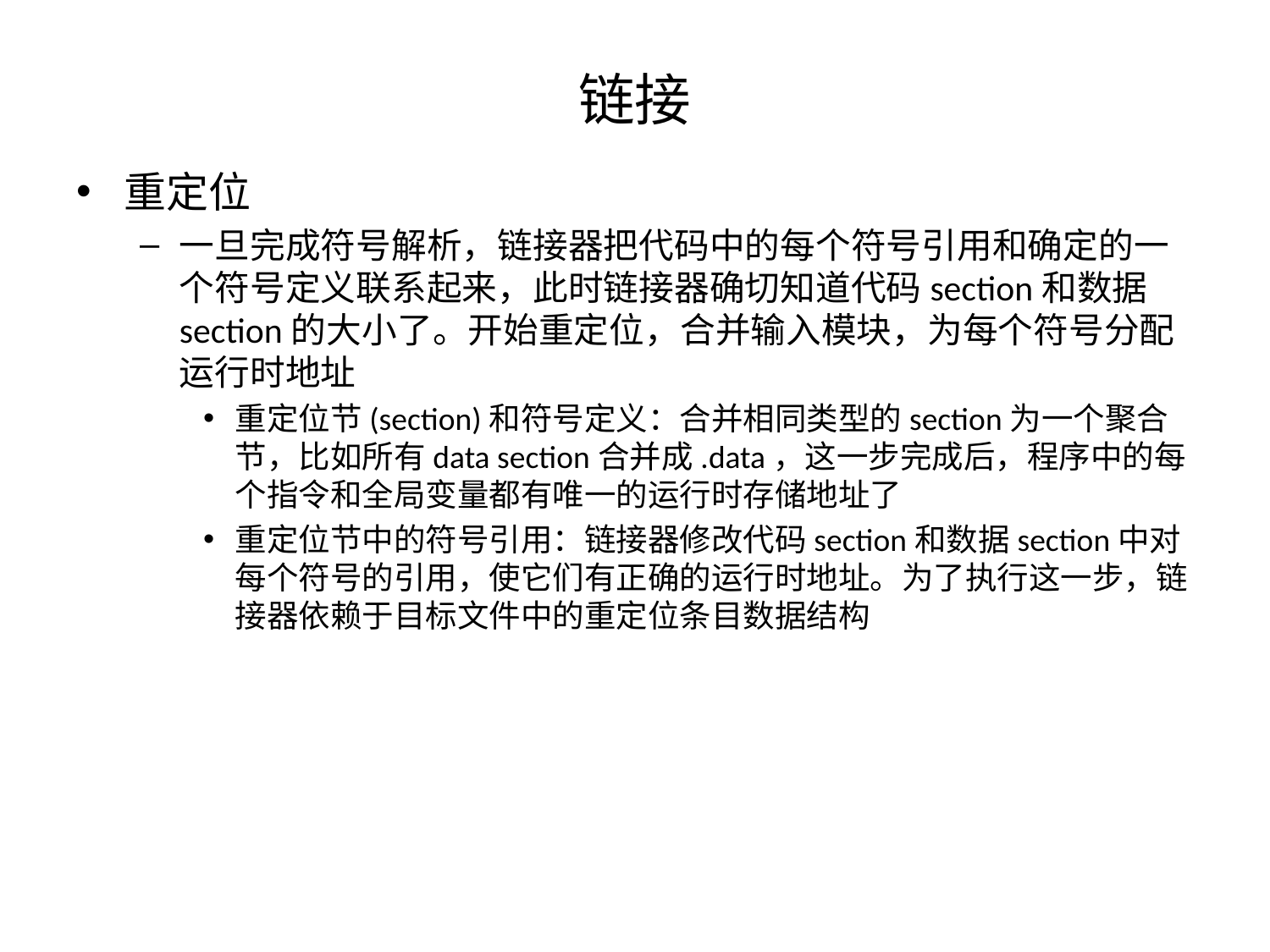

# 链接
重定位
一旦完成符号解析，链接器把代码中的每个符号引用和确定的一个符号定义联系起来，此时链接器确切知道代码section和数据section的大小了。开始重定位，合并输入模块，为每个符号分配运行时地址
重定位节(section)和符号定义：合并相同类型的section为一个聚合节，比如所有data section合并成.data，这一步完成后，程序中的每个指令和全局变量都有唯一的运行时存储地址了
重定位节中的符号引用：链接器修改代码section和数据section中对每个符号的引用，使它们有正确的运行时地址。为了执行这一步，链接器依赖于目标文件中的重定位条目数据结构